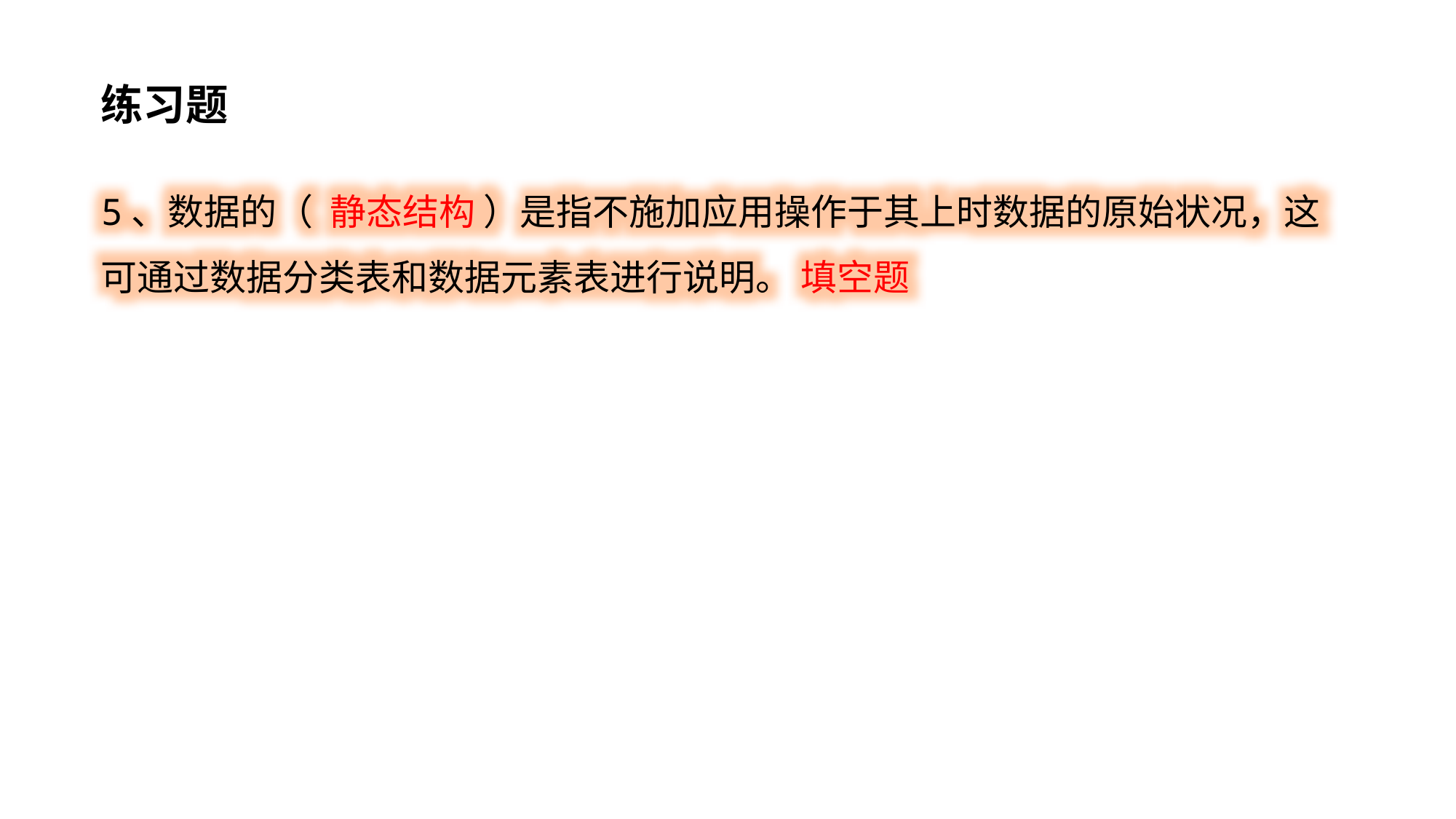

练习题
5、数据的（  静态结构 ）是指不施加应用操作于其上时数据的原始状况，这可通过数据分类表和数据元素表进行说明。 填空题